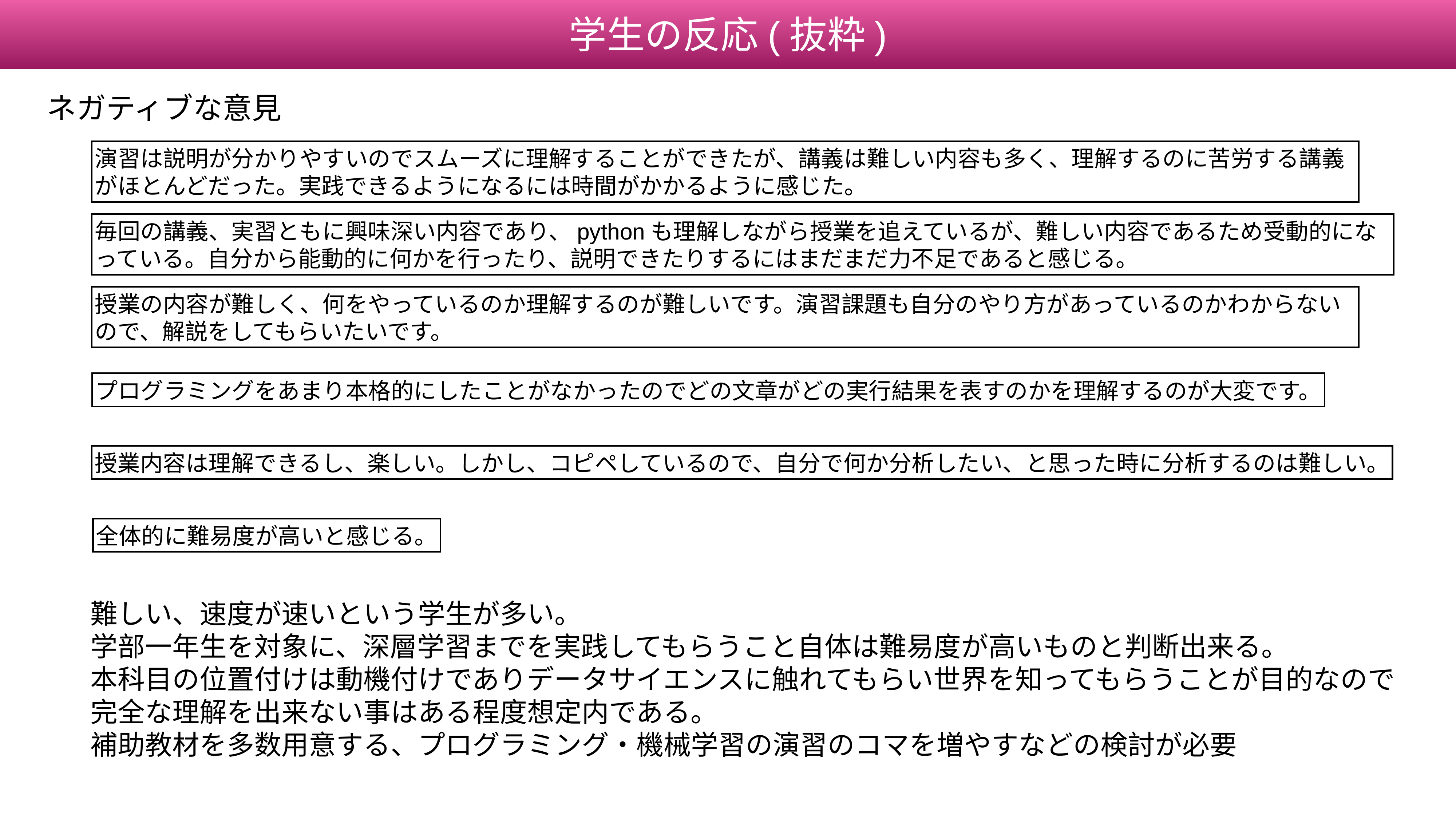

学生の反応(抜粋)
ネガティブな意見
演習は説明が分かりやすいのでスムーズに理解することができたが、講義は難しい内容も多く、理解するのに苦労する講義がほとんどだった。実践できるようになるには時間がかかるように感じた。
毎回の講義、実習ともに興味深い内容であり、pythonも理解しながら授業を追えているが、難しい内容であるため受動的になっている。自分から能動的に何かを行ったり、説明できたりするにはまだまだ力不足であると感じる。
授業の内容が難しく、何をやっているのか理解するのが難しいです。演習課題も自分のやり方があっているのかわからないので、解説をしてもらいたいです。
プログラミングをあまり本格的にしたことがなかったのでどの文章がどの実行結果を表すのかを理解するのが大変です。
授業内容は理解できるし、楽しい。しかし、コピペしているので、自分で何か分析したい、と思った時に分析するのは難しい。
全体的に難易度が高いと感じる。
難しい、速度が速いという学生が多い。
学部一年生を対象に、深層学習までを実践してもらうこと自体は難易度が高いものと判断出来る。
本科目の位置付けは動機付けでありデータサイエンスに触れてもらい世界を知ってもらうことが目的なので
完全な理解を出来ない事はある程度想定内である。
補助教材を多数用意する、プログラミング・機械学習の演習のコマを増やすなどの検討が必要